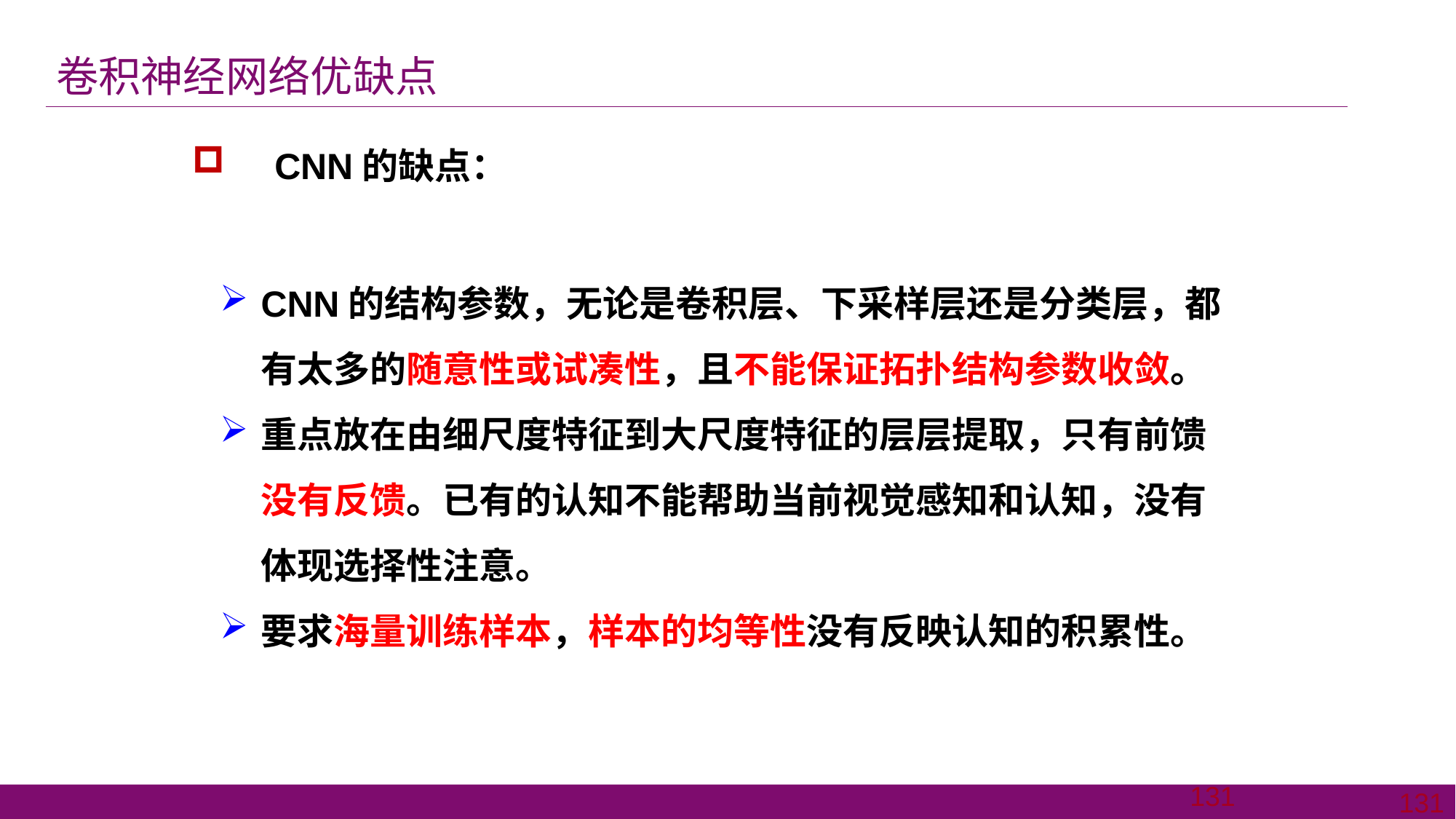

卷积神经网络优缺点
CNN的缺点：

CNN的结构参数，无论是卷积层、下采样层还是分类层，都有太多的随意性或试凑性，且不能保证拓扑结构参数收敛。
重点放在由细尺度特征到大尺度特征的层层提取，只有前馈没有反馈。已有的认知不能帮助当前视觉感知和认知，没有体现选择性注意。
要求海量训练样本，样本的均等性没有反映认知的积累性。

131
131